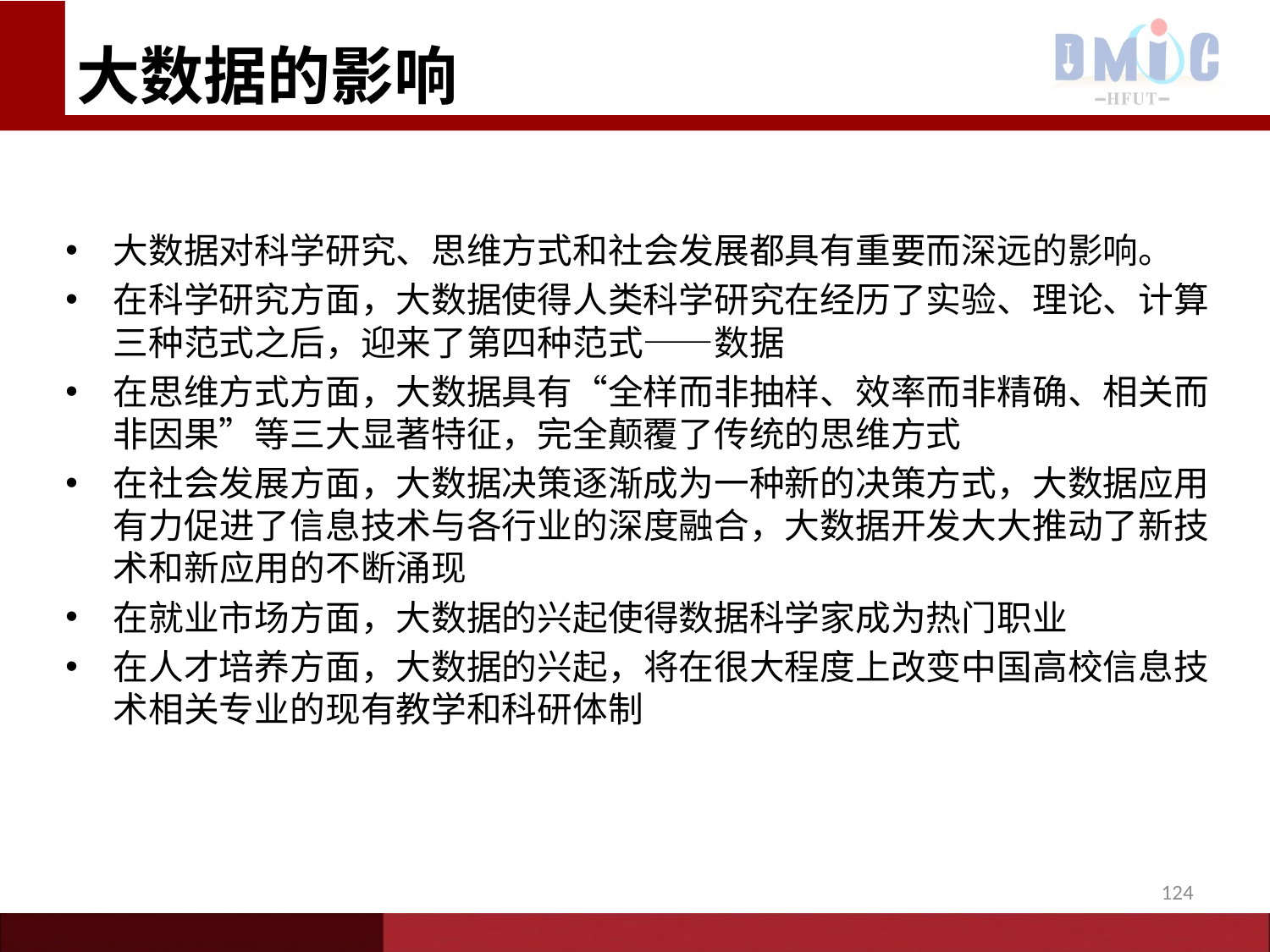

大数据的影响
大数据对科学研究、思维方式和社会发展都具有重要而深远的影响。
在科学研究方面，大数据使得人类科学研究在经历了实验、理论、计算三种范式之后，迎来了第四种范式——数据
在思维方式方面，大数据具有“全样而非抽样、效率而非精确、相关而非因果”等三大显著特征，完全颠覆了传统的思维方式
在社会发展方面，大数据决策逐渐成为一种新的决策方式，大数据应用有力促进了信息技术与各行业的深度融合，大数据开发大大推动了新技术和新应用的不断涌现
在就业市场方面，大数据的兴起使得数据科学家成为热门职业
在人才培养方面，大数据的兴起，将在很大程度上改变中国高校信息技术相关专业的现有教学和科研体制

124